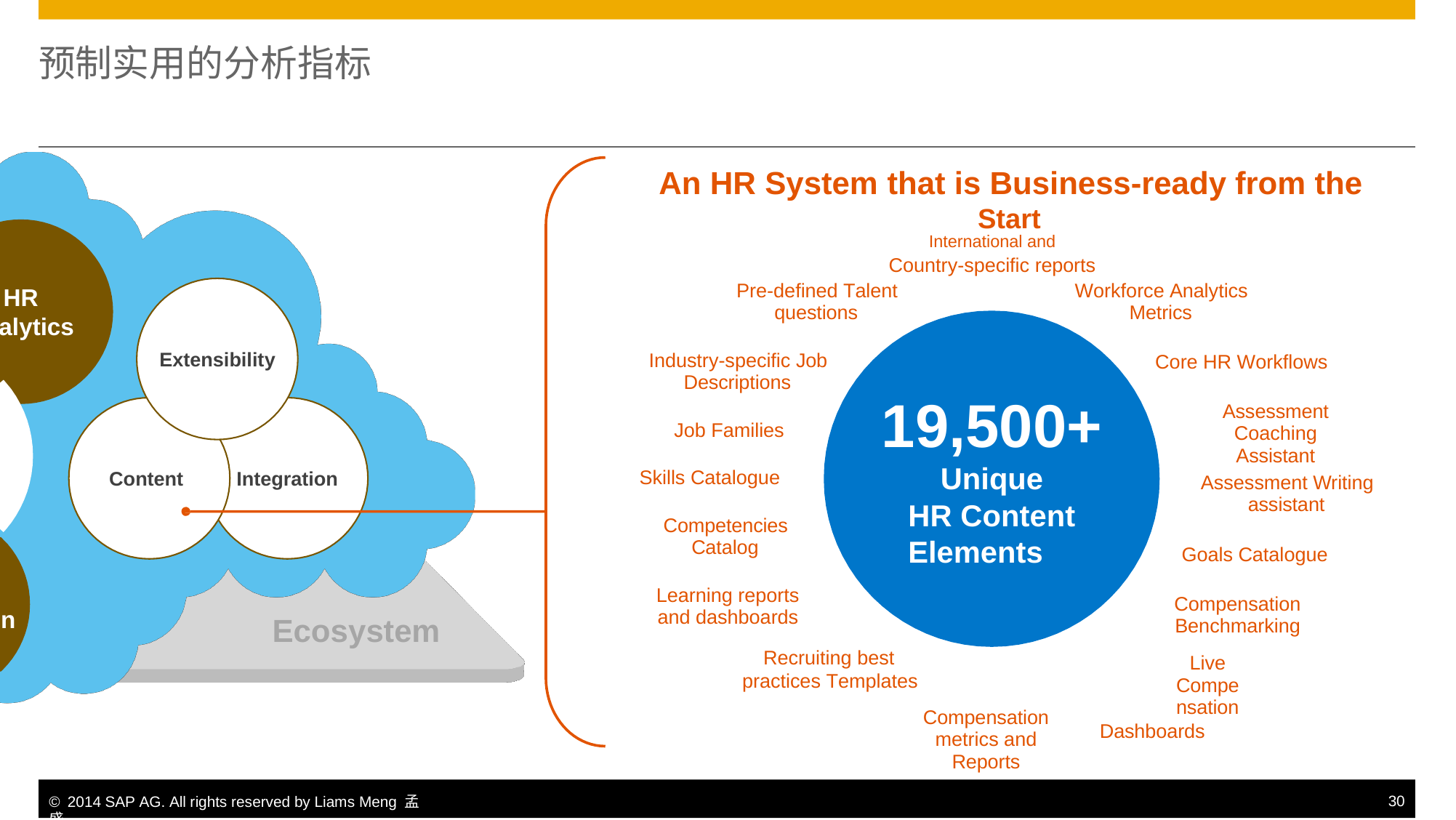

预制实用的分析指标

An HR System that is Business-ready from the
Start
International and
Country-specific reports

Pre-defined Talent
questions
Workforce Analytics
Metrics
HR

alytics
Extensibility
Industry-specific Job
Descriptions
Core HR Workflows

19,500+
Unique HR Content Elements

Assessment
Coaching Assistant
Job Families
Skills Catalogue
Content
Integration
Assessment Writing
assistant

Competencies
Catalog

Goals Catalogue
Learning reports
and dashboards
Recruiting best practices Templates
Compensation
Benchmarking
Live Compensation
Dashboards
n
Ecosystem
Compensation
metrics and Reports

© 2014 SAP AG. All rights reserved by Liams Meng 孟盛.
30